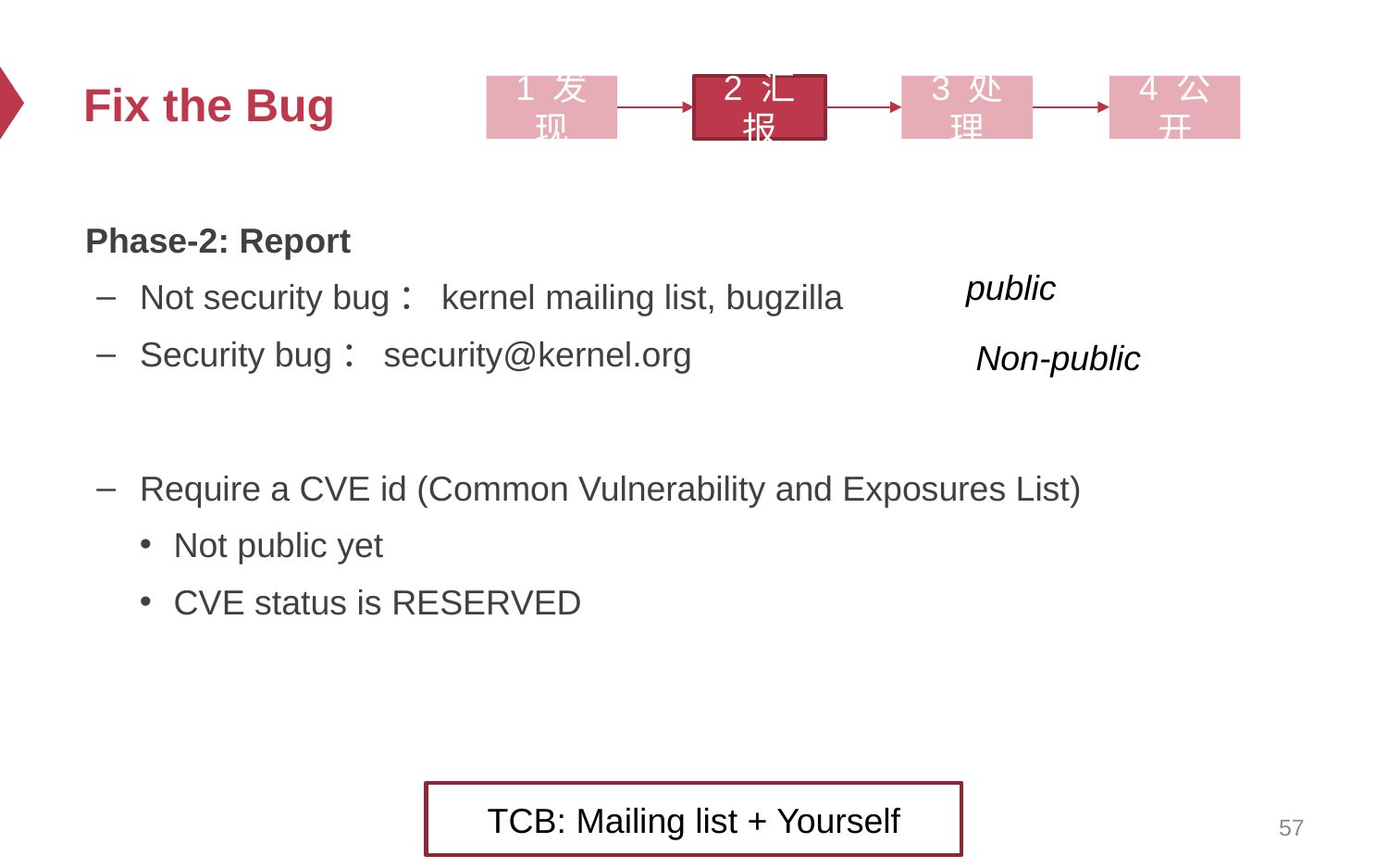

# Fix the Bug
1 发现
2 汇报
3 处理
4 公开
Phase-2: Report
Not security bug：kernel mailing list, bugzilla
Security bug：security@kernel.org

Require a CVE id (Common Vulnerability and Exposures List)
Not public yet
CVE status is RESERVED
public
Non-public
TCB: Mailing list + Yourself
57